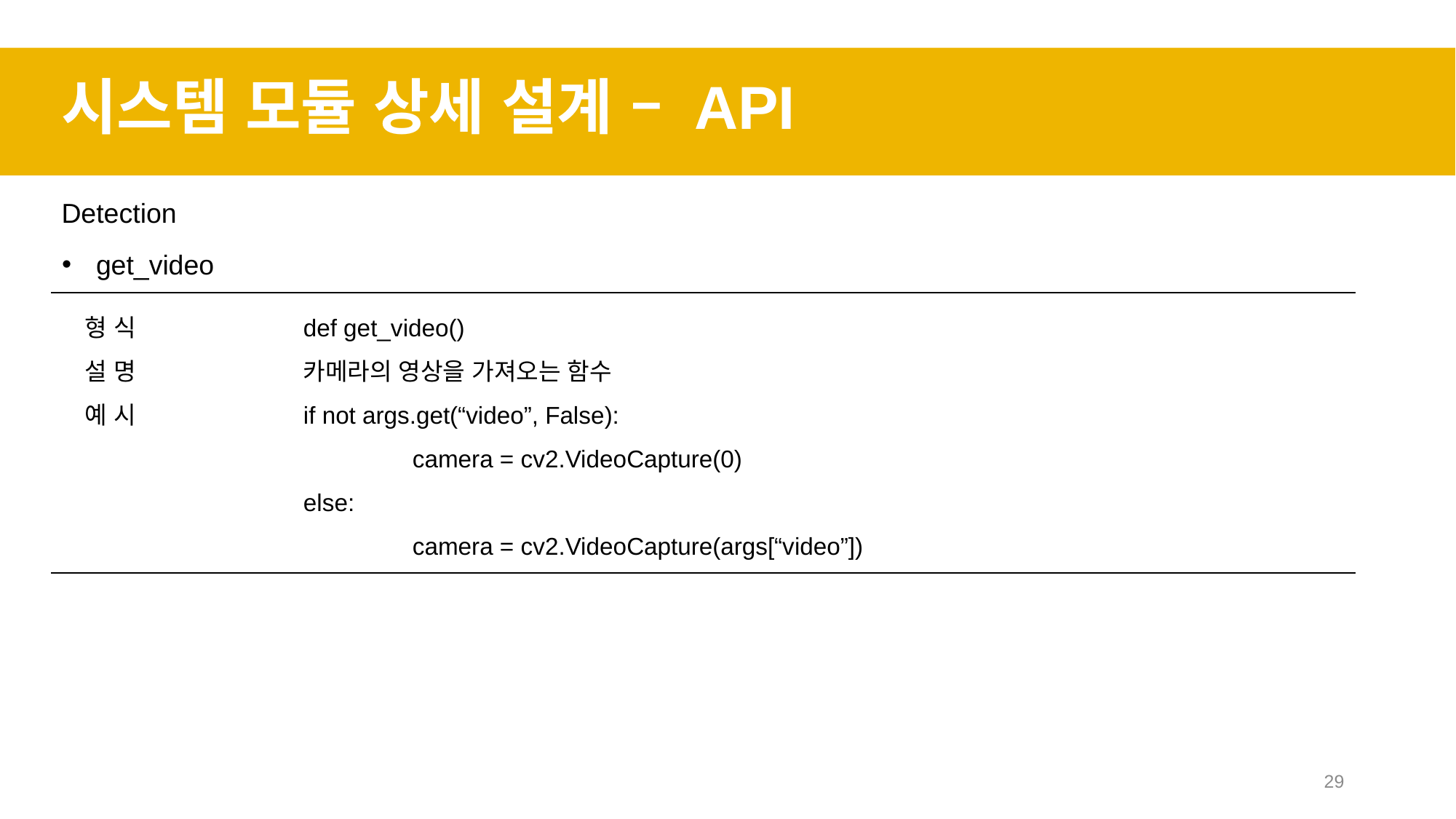

시스템 모듈 상세 설계 – API
Detection
get_video
형 식		def get_video()
설 명		카메라의 영상을 가져오는 함수
예 시		if not args.get(“video”, False):
			camera = cv2.VideoCapture(0)
		else:
			camera = cv2.VideoCapture(args[“video”])
29